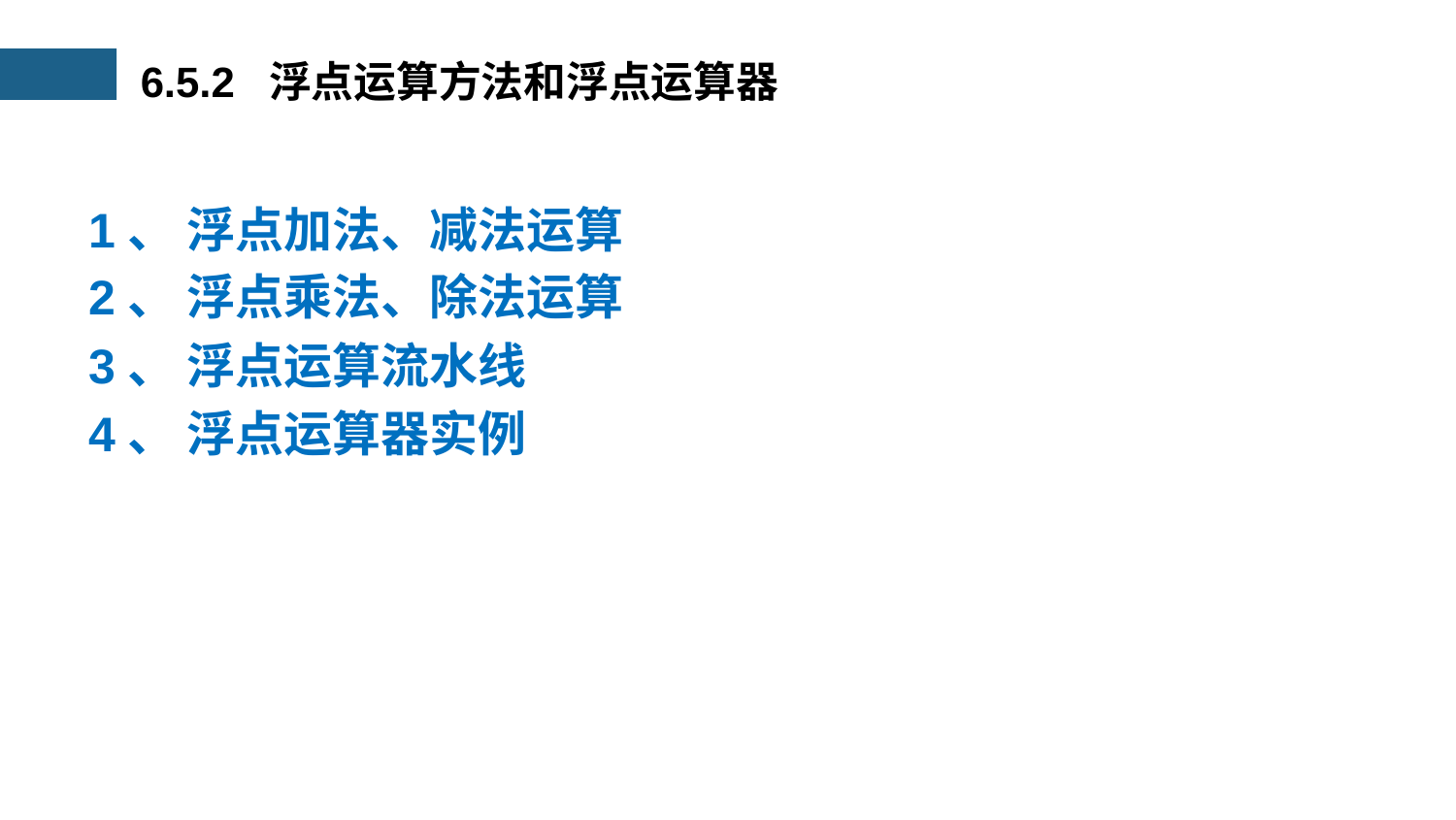

6.5.2  浮点运算方法和浮点运算器
1、 浮点加法、减法运算
2、 浮点乘法、除法运算
3、 浮点运算流水线
4、 浮点运算器实例